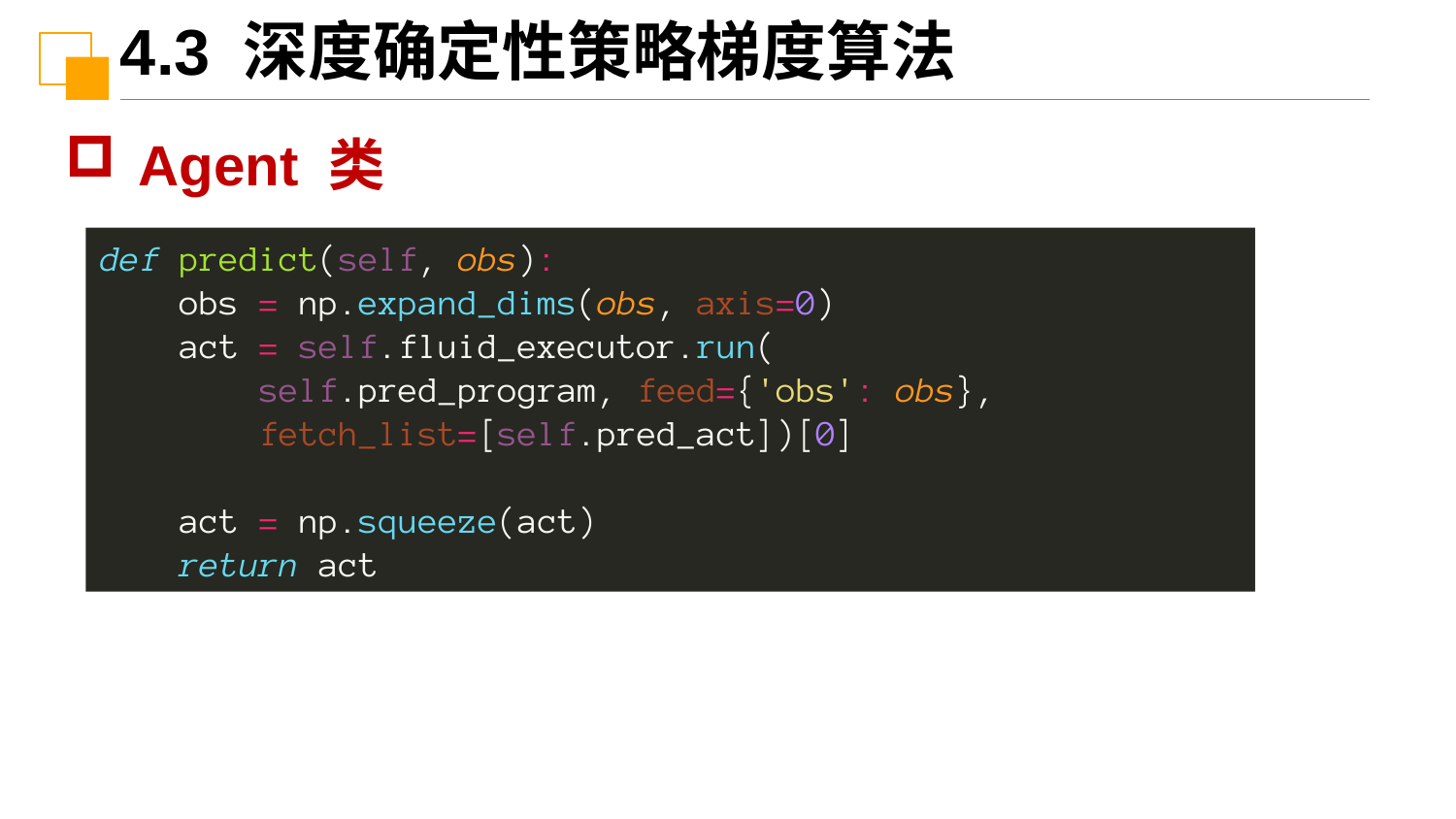

4.3 深度确定性策略梯度算法
Agent 类
def predict(self, obs):
    obs = np.expand_dims(obs, axis=0)
    act = self.fluid_executor.run(
        self.pred_program, feed={'obs': obs},
        fetch_list=[self.pred_act])[0]
    act = np.squeeze(act)
    return act